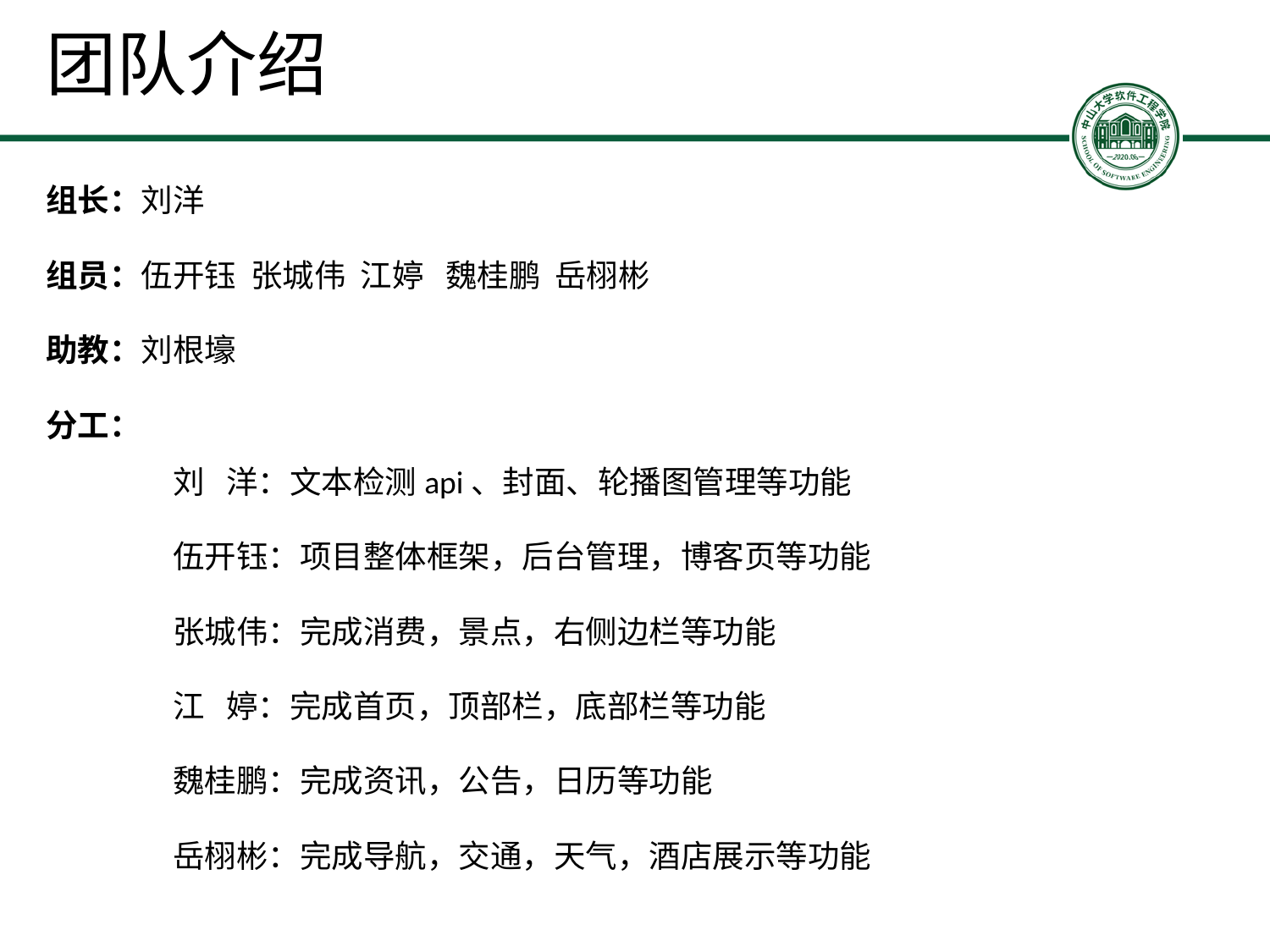

团队介绍
组长：刘洋
组员：伍开钰  张城伟  江婷   魏桂鹏  岳栩彬
助教：刘根壕
分工：
	刘   洋：文本检测api、封面、轮播图管理等功能
	伍开钰：项目整体框架，后台管理，博客页等功能
	张城伟：完成消费，景点，右侧边栏等功能
	江   婷：完成首页，顶部栏，底部栏等功能
	魏桂鹏：完成资讯，公告，日历等功能
	岳栩彬：完成导航，交通，天气，酒店展示等功能